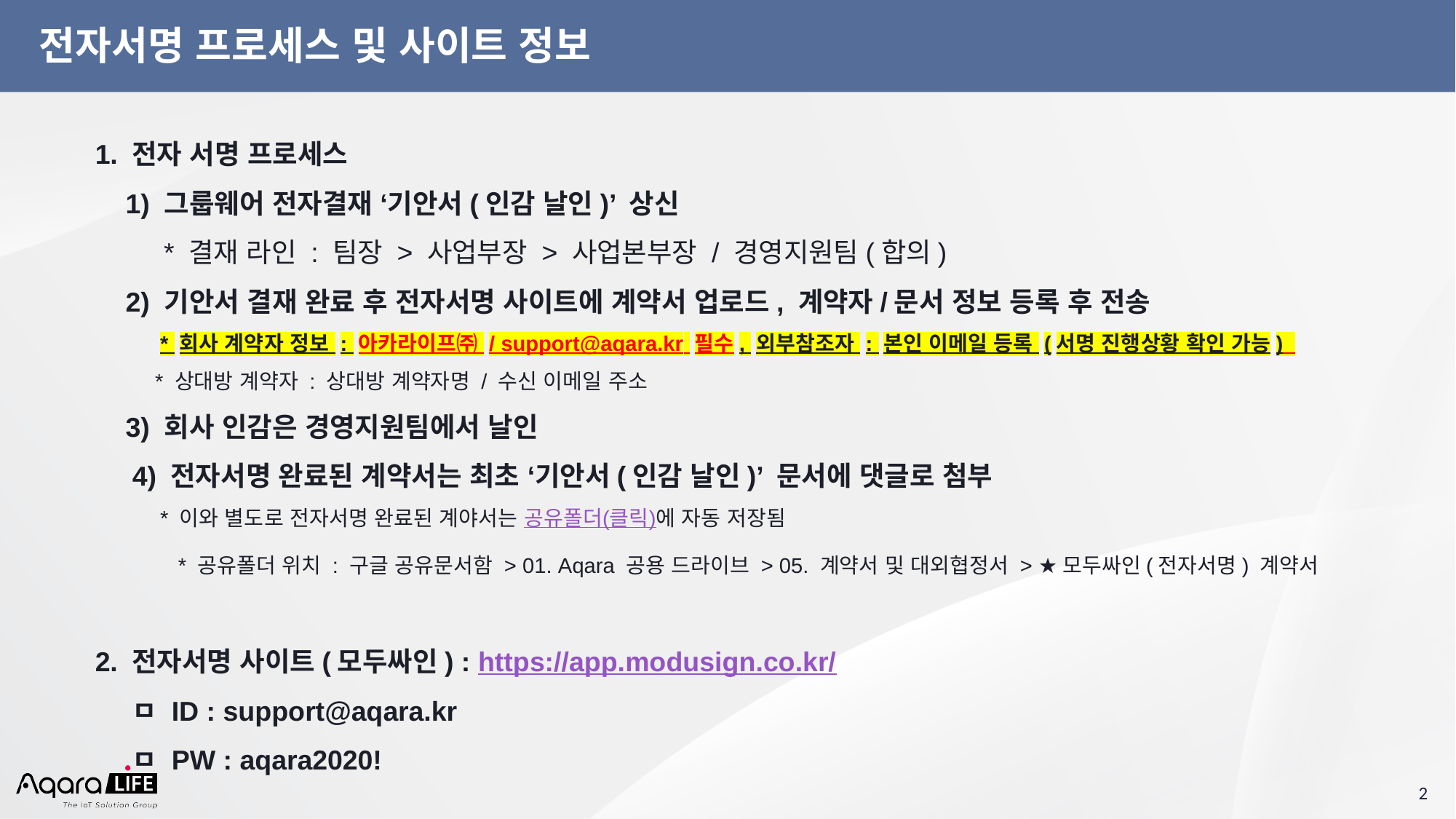

# 전자서명 프로세스 및 사이트 정보
1. 전자 서명 프로세스
    1) 그룹웨어 전자결재 ‘기안서(인감 날인)’ 상신
         * 결재 라인 : 팀장 > 사업부장 > 사업본부장 / 경영지원팀(합의)
    2) 기안서 결재 완료 후 전자서명 사이트에 계약서 업로드, 계약자/문서 정보 등록 후 전송
          * 회사 계약자 정보 : 아카라이프㈜ / support@aqara.kr 필수, 외부참조자 : 본인 이메일 등록 (서명 진행상황 확인 가능)
          * 상대방 계약자 : 상대방 계약자명 / 수신 이메일 주소
    3) 회사 인감은 경영지원팀에서 날인
    4) 전자서명 완료된 계약서는 최초 ‘기안서(인감 날인)’ 문서에 댓글로 첨부
          * 이와 별도로 전자서명 완료된 계야서는 공유폴더(클릭)에 자동 저장됨
          * 공유폴더 위치 : 구글 공유문서함 > 01. Aqara 공용 드라이브 > 05. 계약서 및 대외협정서 > ★모두싸인(전자서명) 계약서

2. 전자서명 사이트(모두싸인) : https://app.modusign.co.kr/
    ㅁ ID : support@aqara.kr
    ㅁ PW : aqara2020!

2